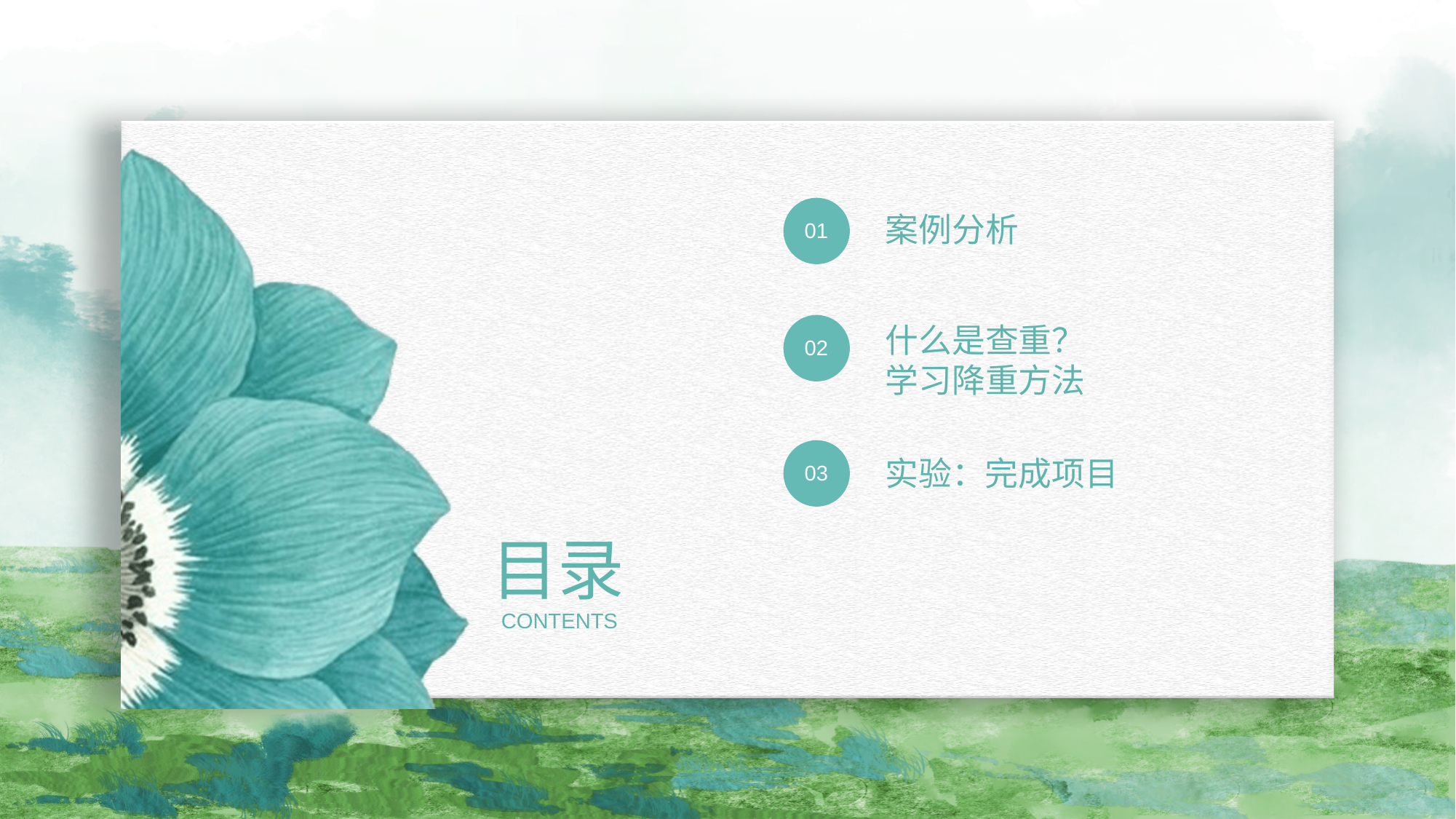

案例分析
01
什么是查重？
学习降重方法

02

实验：完成项目
03
目录
CONTENTS